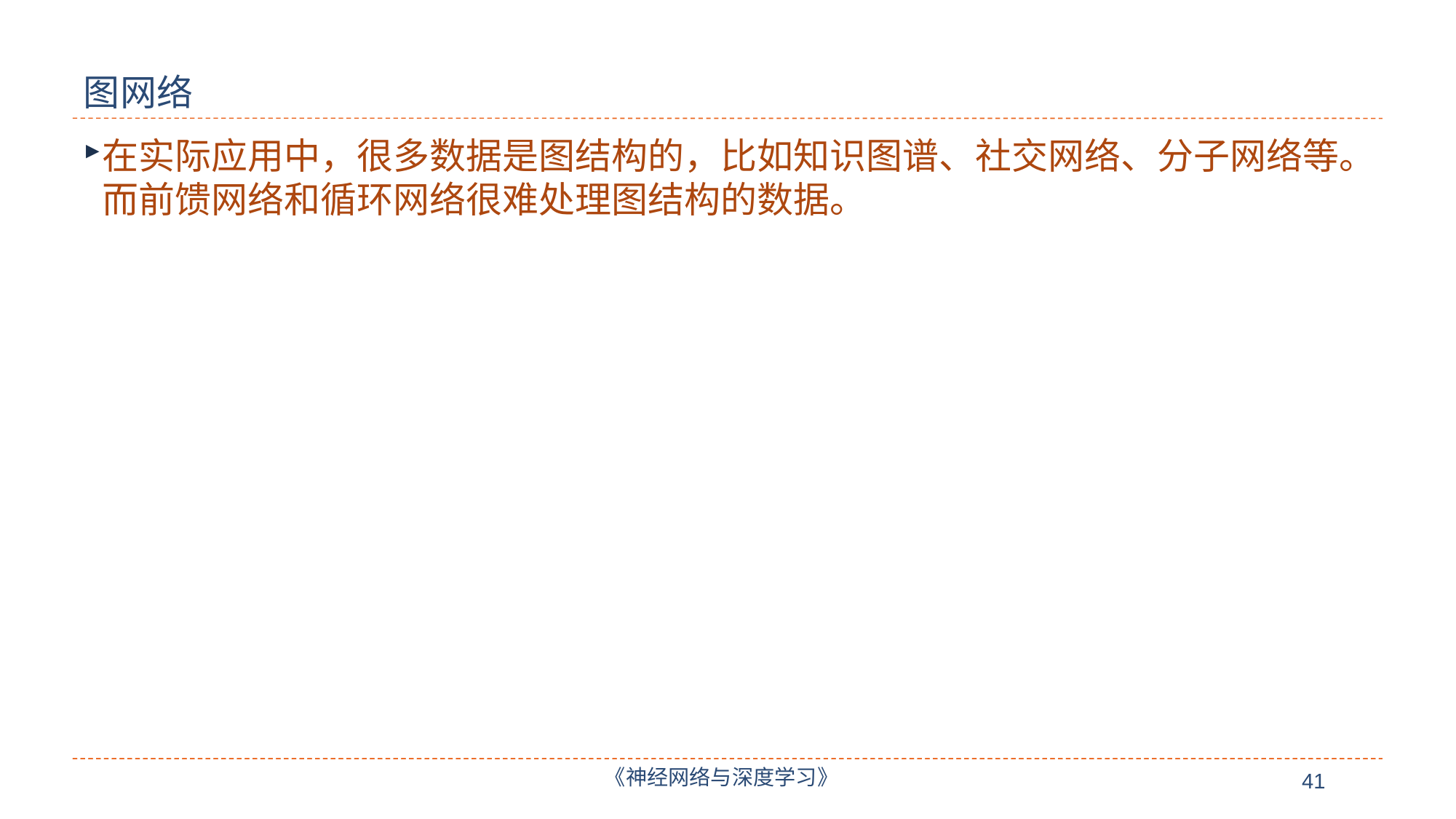

# 图网络
在实际应用中，很多数据是图结构的，比如知识图谱、社交网络、分子网络等。而前馈网络和循环网络很难处理图结构的数据。